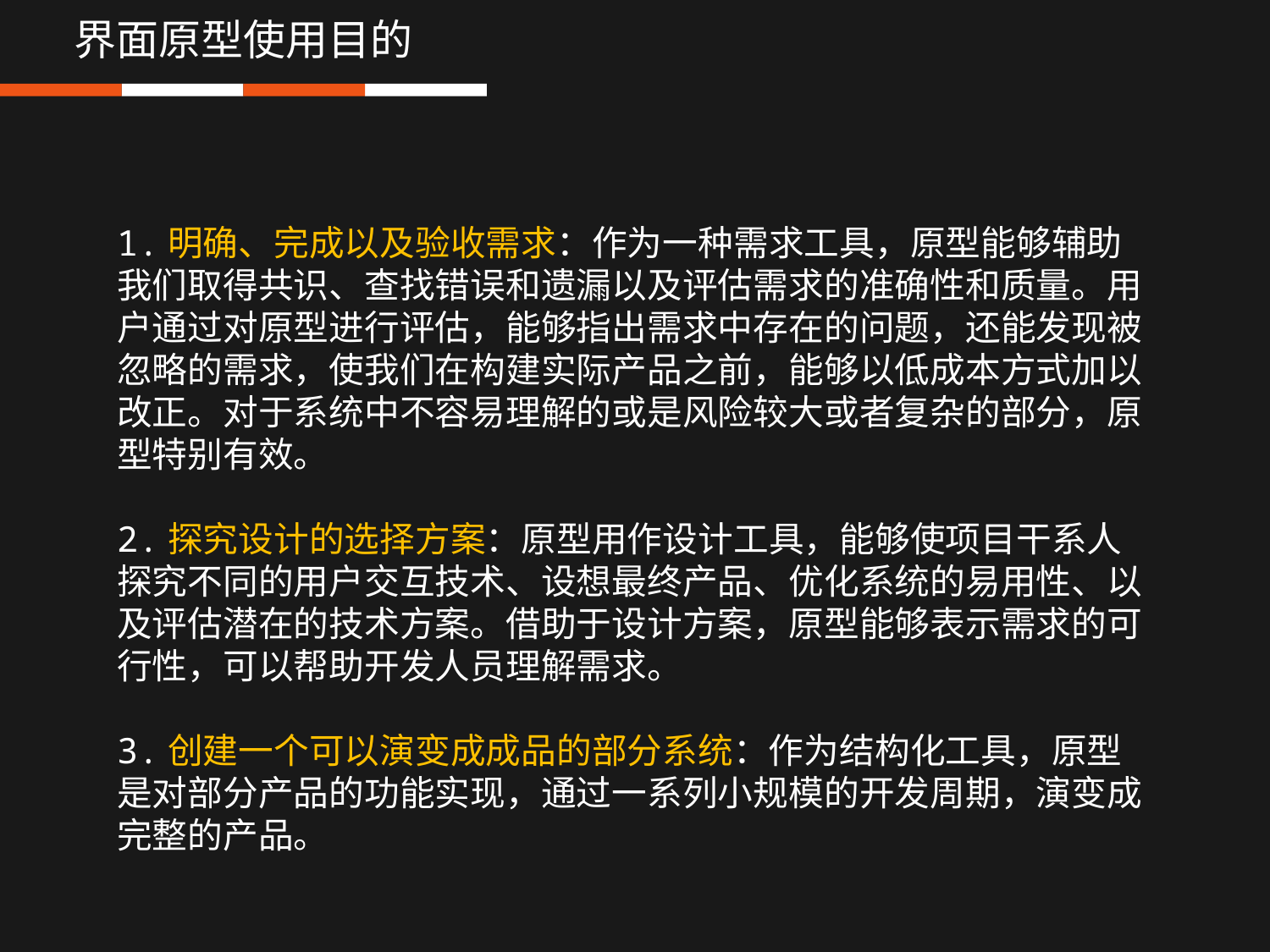

界面原型使用目的

1.明确、完成以及验收需求：作为一种需求工具，原型能够辅助我们取得共识、查找错误和遗漏以及评估需求的准确性和质量。用户通过对原型进行评估，能够指出需求中存在的问题，还能发现被忽略的需求，使我们在构建实际产品之前，能够以低成本方式加以改正。对于系统中不容易理解的或是风险较大或者复杂的部分，原型特别有效。

2.探究设计的选择方案：原型用作设计工具，能够使项目干系人探究不同的用户交互技术、设想最终产品、优化系统的易用性、以及评估潜在的技术方案。借助于设计方案，原型能够表示需求的可行性，可以帮助开发人员理解需求。

3.创建一个可以演变成成品的部分系统：作为结构化工具，原型是对部分产品的功能实现，通过一系列小规模的开发周期，演变成完整的产品。